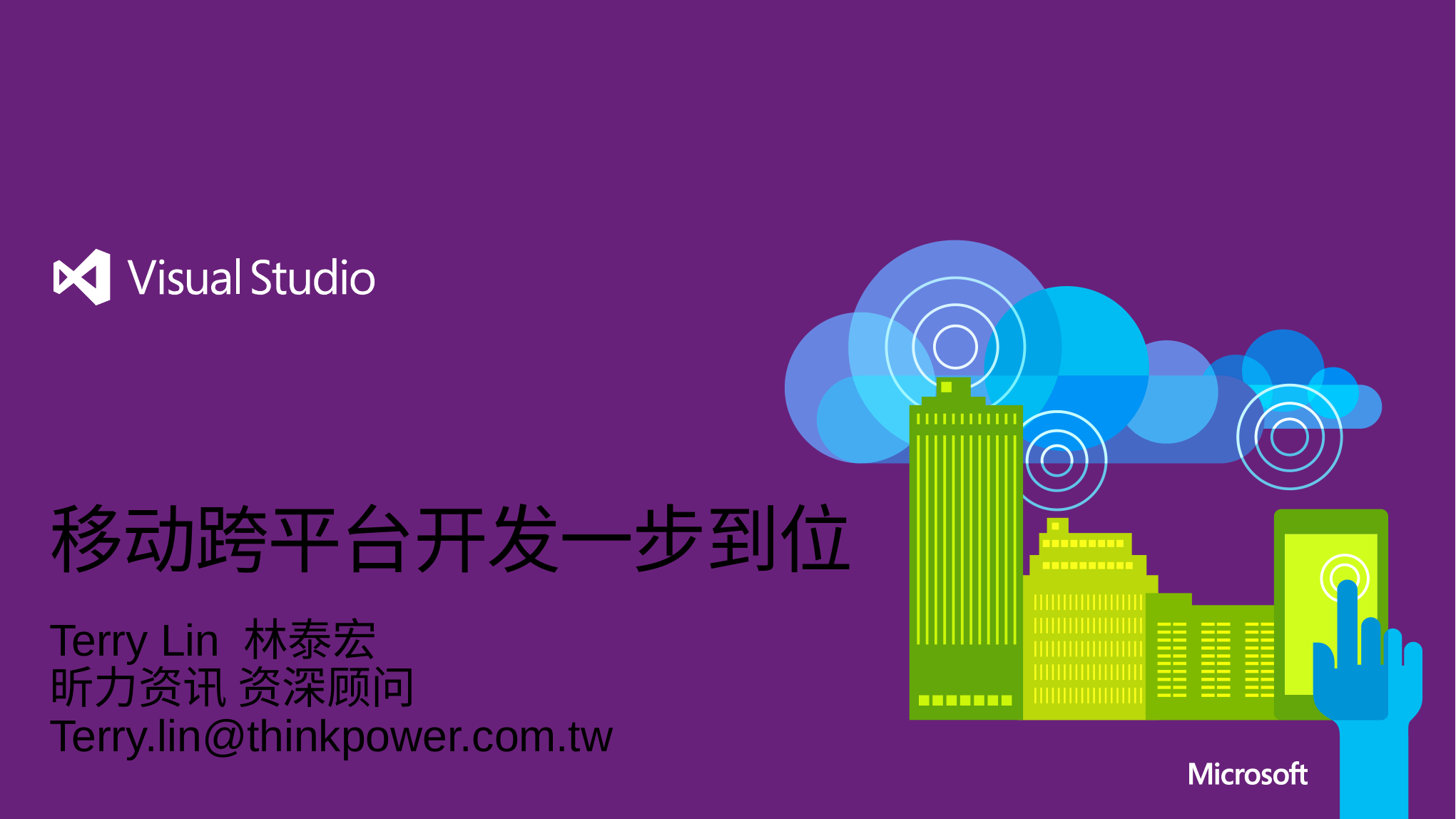

# 移动跨平台开发一步到位
Terry Lin 林泰宏
昕力资讯 资深顾问Terry.lin@thinkpower.com.tw